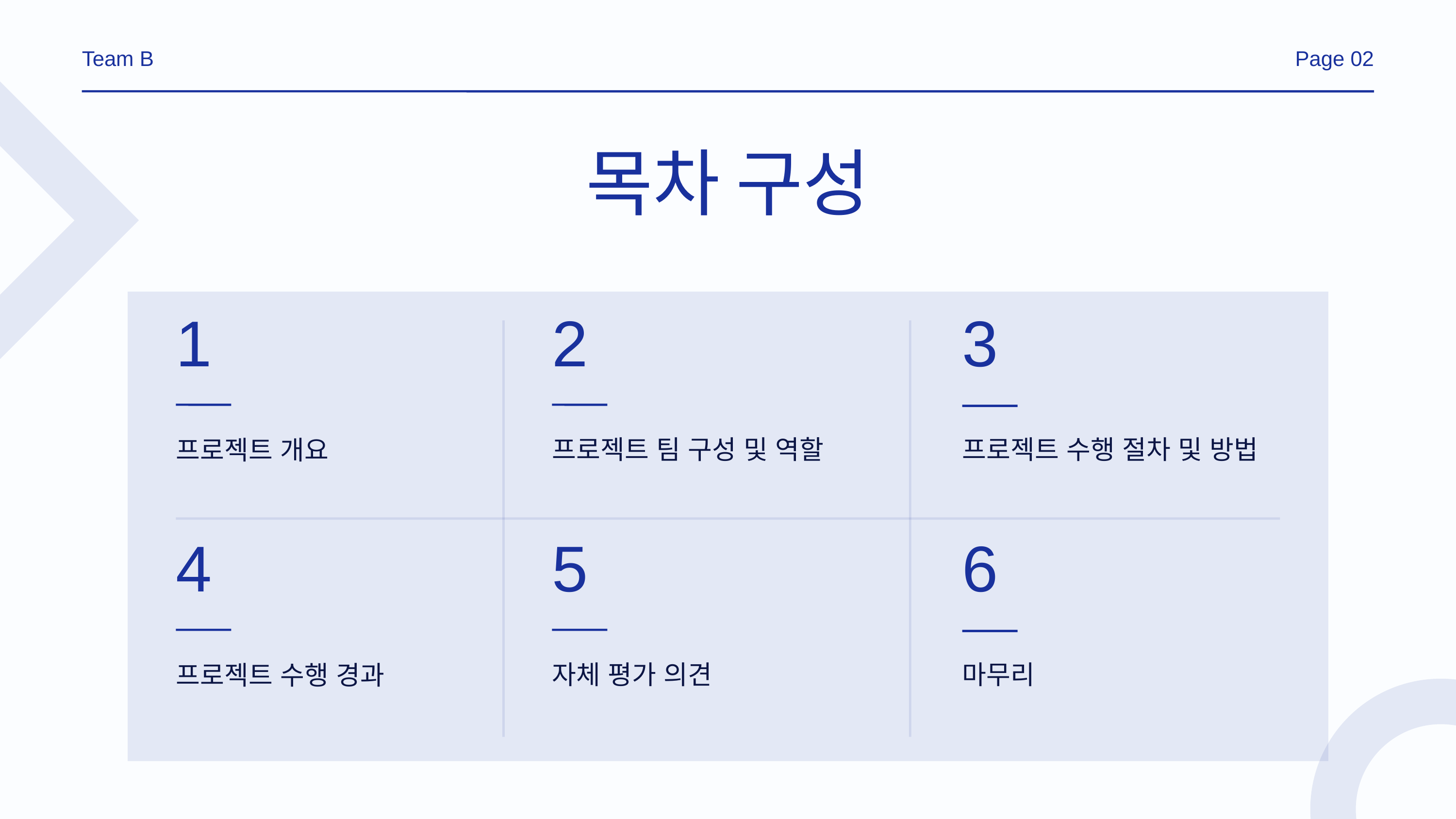

Team B
Page 02

목차 구성

1
2
3

프로젝트 팀 구성 및 역할
프로젝트 수행 절차 및 방법
프로젝트 개요

4
5
6

자체 평가 의견
마무리
프로젝트 수행 경과